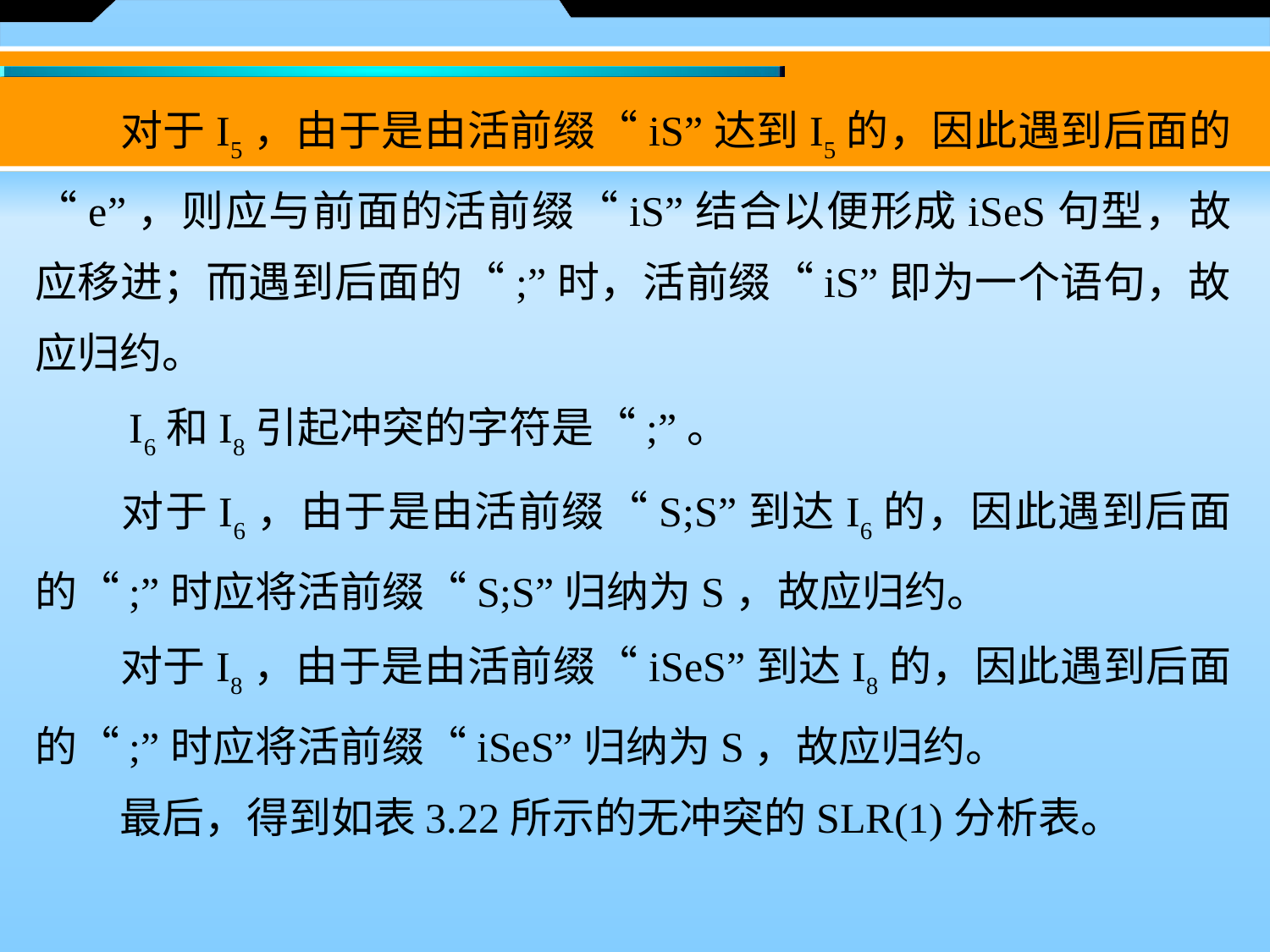

对于I5，由于是由活前缀“iS”达到I5的，因此遇到后面的“e”，则应与前面的活前缀“iS”结合以便形成iSeS句型，故应移进；而遇到后面的“;”时，活前缀“iS”即为一个语句，故应归约。
　　I6和I8引起冲突的字符是“;”。
　　对于I6，由于是由活前缀“S;S”到达I6的，因此遇到后面的“;”时应将活前缀“S;S”归纳为S，故应归约。
　　对于I8，由于是由活前缀“iSeS”到达I8的，因此遇到后面的“;”时应将活前缀“iSeS”归纳为S，故应归约。
　　最后，得到如表3.22所示的无冲突的SLR(1)分析表。